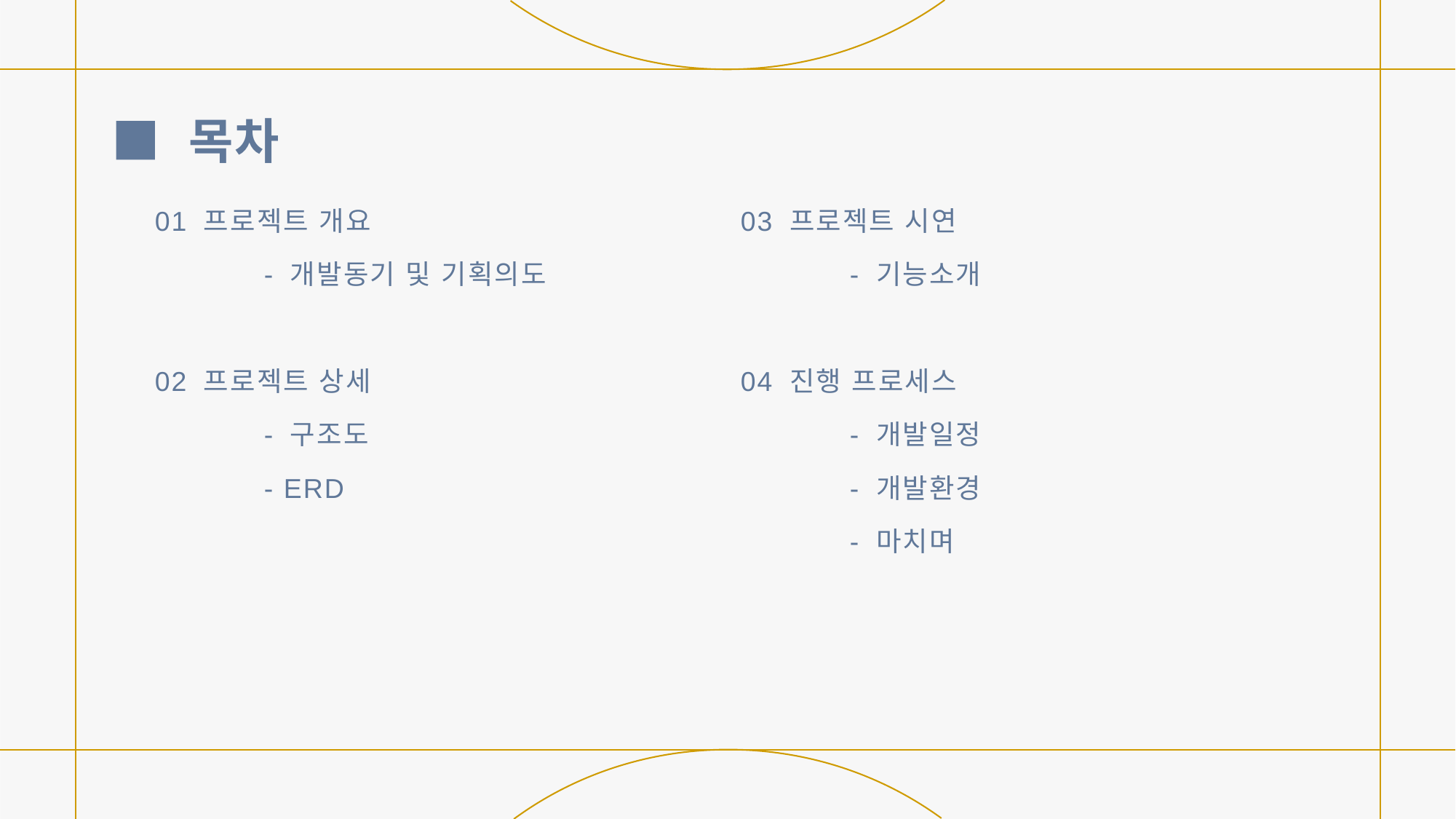

# ■ 목차
03 프로젝트 시연
	- 기능소개

04 진행 프로세스
	- 개발일정
	- 개발환경
	- 마치며
01 프로젝트 개요
	- 개발동기 및 기획의도

02 프로젝트 상세
	- 구조도
	- ERD